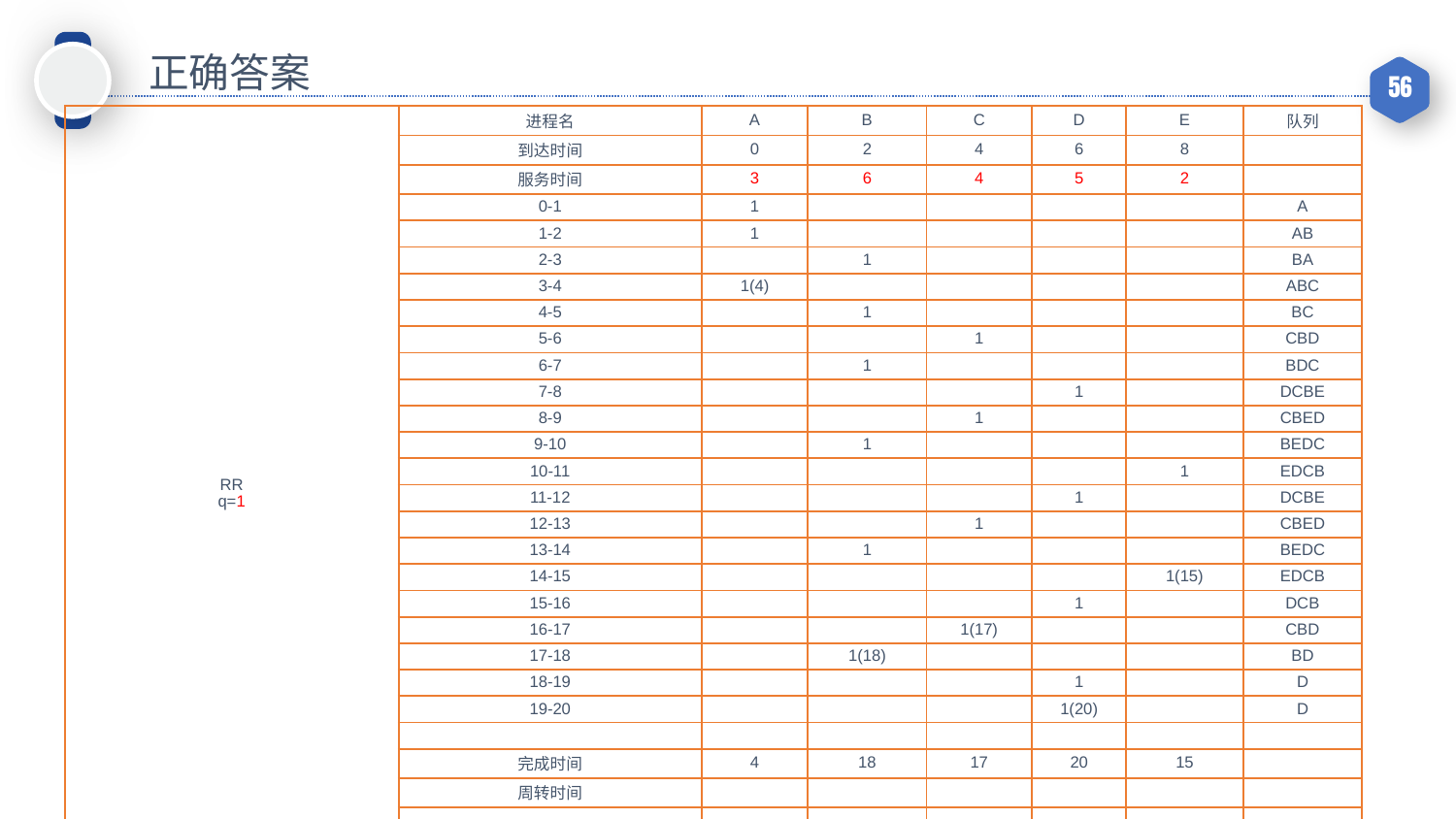

正确答案
| RR q=1 | 进程名 | A | B | C | D | E | 队列 |
| --- | --- | --- | --- | --- | --- | --- | --- |
|  | 到达时间 | 0 | 2 | 4 | 6 | 8 |  |
|  | 服务时间 | 3 | 6 | 4 | 5 | 2 |  |
|  | 0-1 | 1 |  |  |  |  | A |
|  | 1-2 | 1 |  |  |  |  | AB |
|  | 2-3 |  | 1 |  |  |  | BA |
|  | 3-4 | 1(4) |  |  |  |  | ABC |
|  | 4-5 |  | 1 |  |  |  | BC |
|  | 5-6 |  |  | 1 |  |  | CBD |
|  | 6-7 |  | 1 |  |  |  | BDC |
|  | 7-8 |  |  |  | 1 |  | DCBE |
|  | 8-9 |  |  | 1 |  |  | CBED |
|  | 9-10 |  | 1 |  |  |  | BEDC |
|  | 10-11 |  |  |  |  | 1 | EDCB |
|  | 11-12 |  |  |  | 1 |  | DCBE |
|  | 12-13 |  |  | 1 |  |  | CBED |
|  | 13-14 |  | 1 |  |  |  | BEDC |
|  | 14-15 |  |  |  |  | 1(15) | EDCB |
|  | 15-16 |  |  |  | 1 |  | DCB |
|  | 16-17 |  |  | 1(17) |  |  | CBD |
|  | 17-18 |  | 1(18) |  |  |  | BD |
|  | 18-19 |  |  |  | 1 |  | D |
|  | 19-20 |  |  |  | 1(20) |  | D |
|  |  |  |  |  |  |  |  |
| RR q=1 | 完成时间 | 4 | 18 | 17 | 20 | 15 |  |
|  | 周转时间 |  |  |  |  |  |  |
|  | 带权周转时间 |  |  |  |  |  |  |